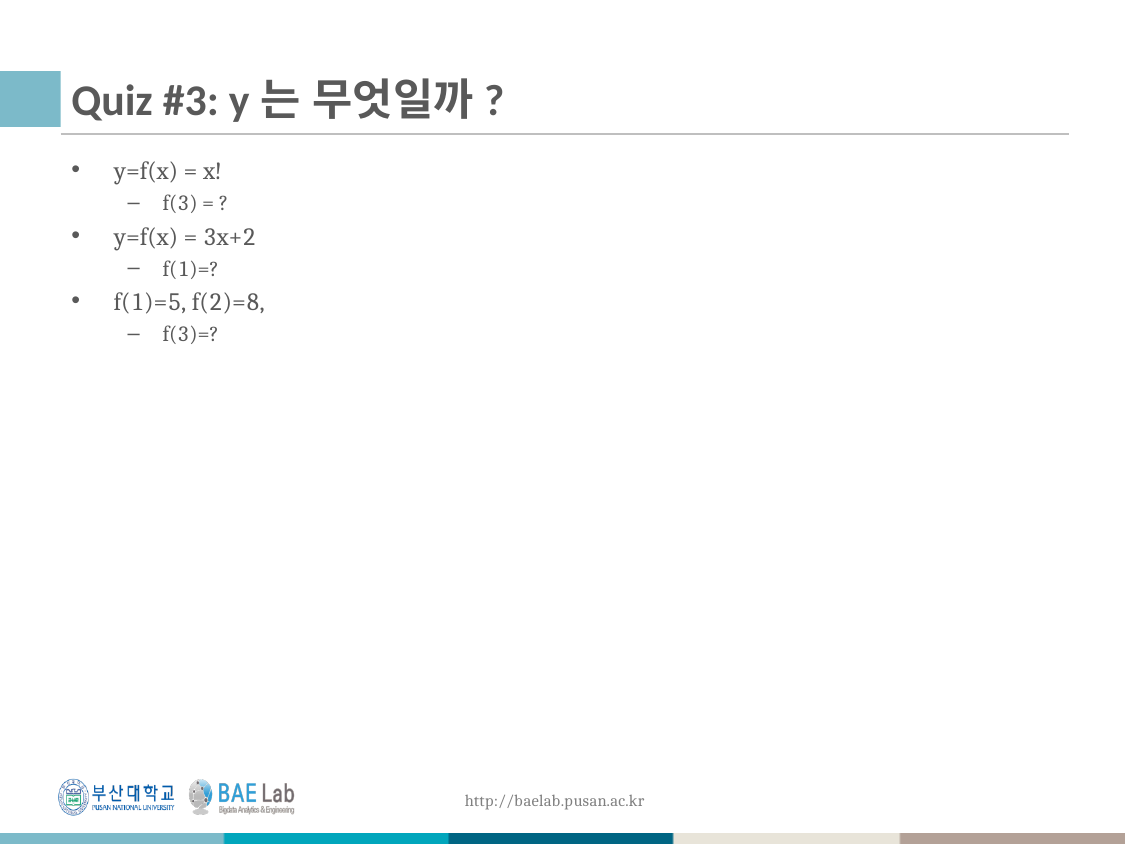

# Quiz #3: y는 무엇일까?
y=f(x) = x!
f(3) = ?
y=f(x) = 3x+2
f(1)=?
f(1)=5, f(2)=8,
f(3)=?